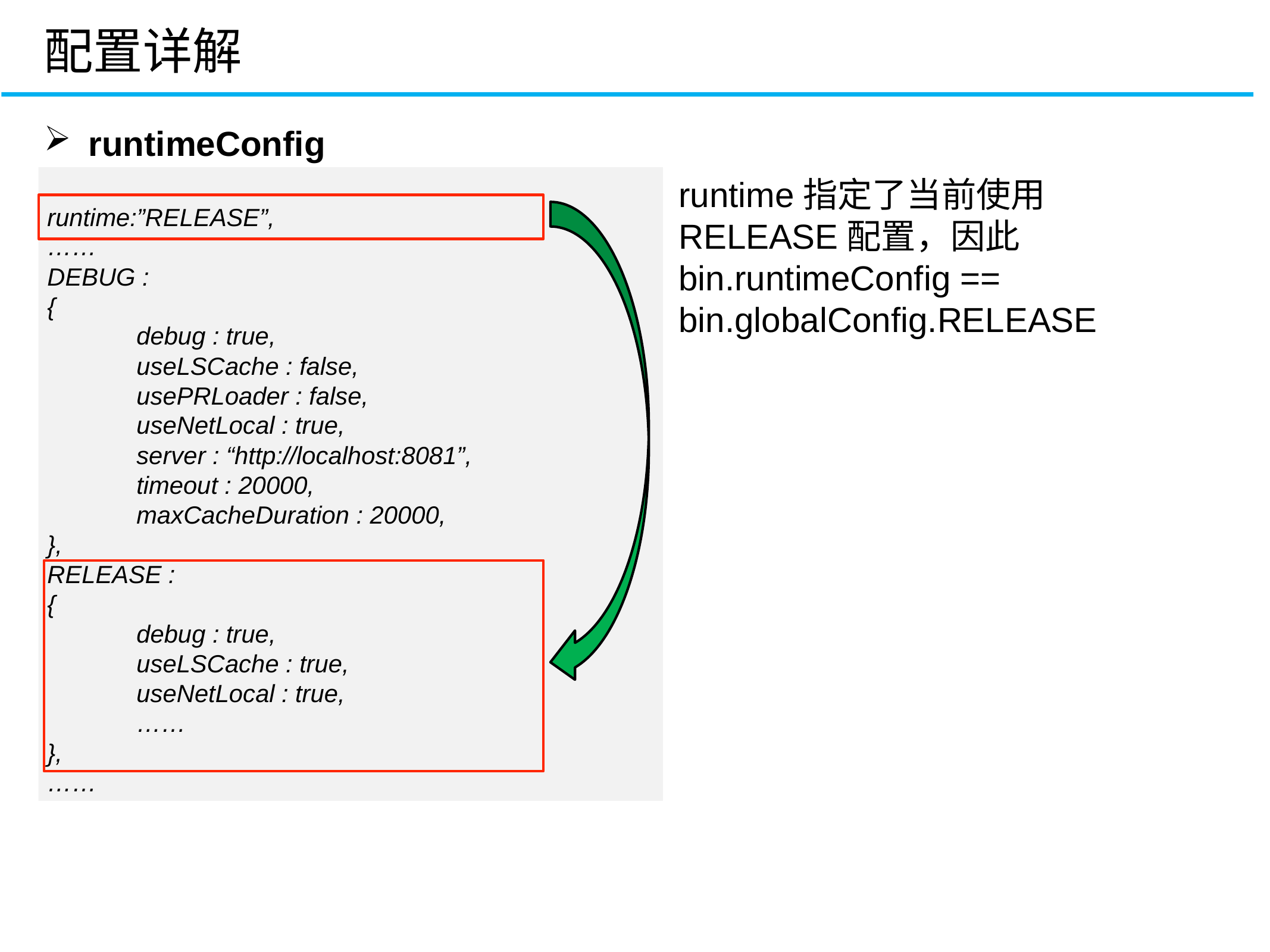

配置详解

runtimeConfig
……
runtime:”RELEASE”,
……
DEBUG :
{
	debug : true,
	useLSCache : false,
	usePRLoader : false,
	useNetLocal : true,
	server : “http://localhost:8081”,
	timeout : 20000,
	maxCacheDuration : 20000,
},
RELEASE :
{
	debug : true,
	useLSCache : true,
	useNetLocal : true,
	……
},
……
runtime指定了当前使用RELEASE配置，因此bin.runtimeConfig == bin.globalConfig.RELEASE
CONTROLLER
VIEW